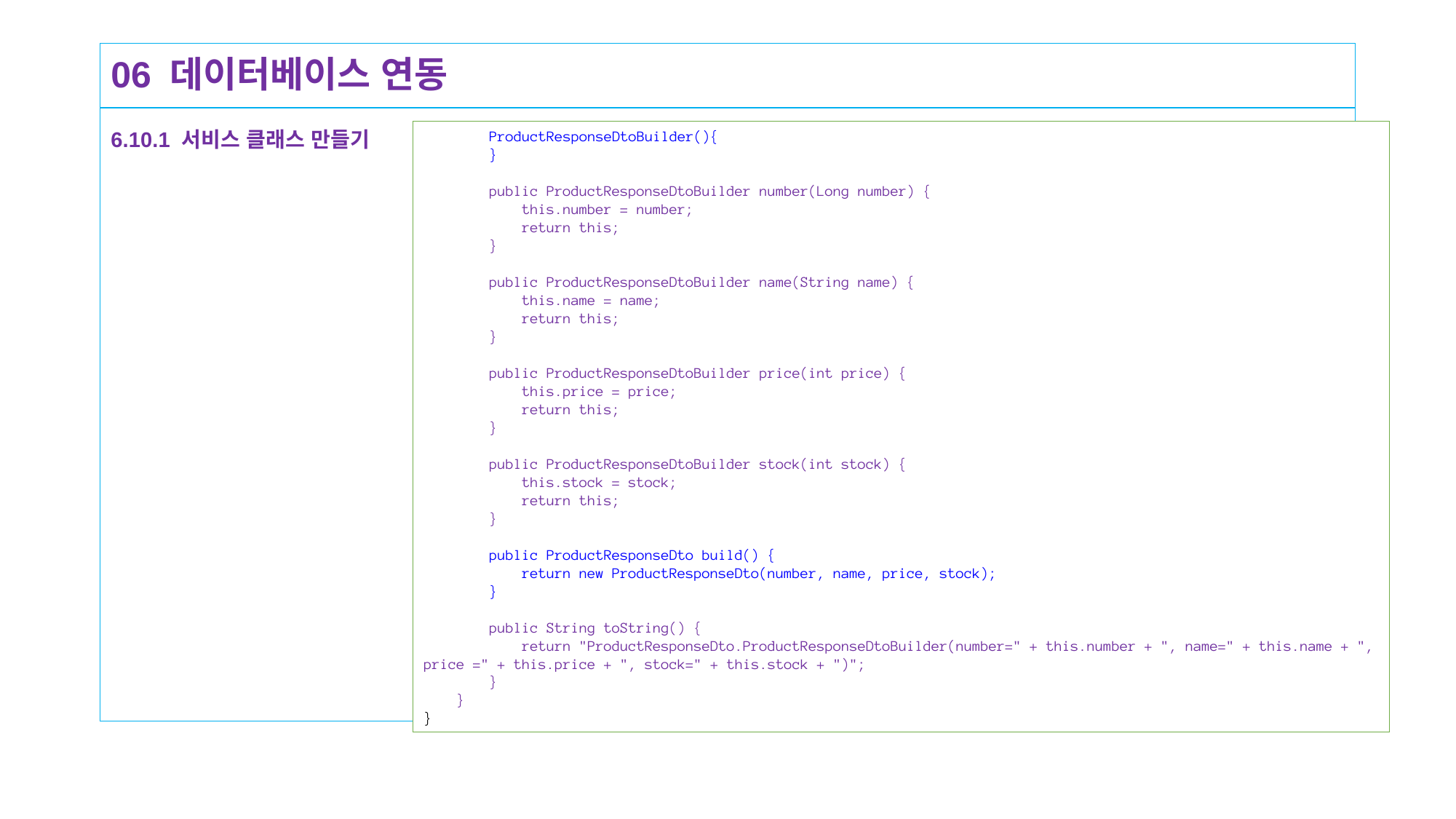

# 06 데이터베이스 연동
6.10.1 서비스 클래스 만들기
        ProductResponseDtoBuilder(){
        }

        public ProductResponseDtoBuilder number(Long number) {
            this.number = number;
            return this;
        }

        public ProductResponseDtoBuilder name(String name) {
            this.name = name;
            return this;
        }

        public ProductResponseDtoBuilder price(int price) {
            this.price = price;
            return this;
        }

        public ProductResponseDtoBuilder stock(int stock) {
            this.stock = stock;
            return this;
        }

        public ProductResponseDto build() {
            return new ProductResponseDto(number, name, price, stock);
        }

        public String toString() {
            return "ProductResponseDto.ProductResponseDtoBuilder(number=" + this.number + ", name=" + this.name + ", price =" + this.price + ", stock=" + this.stock + ")";
        }
    }
}